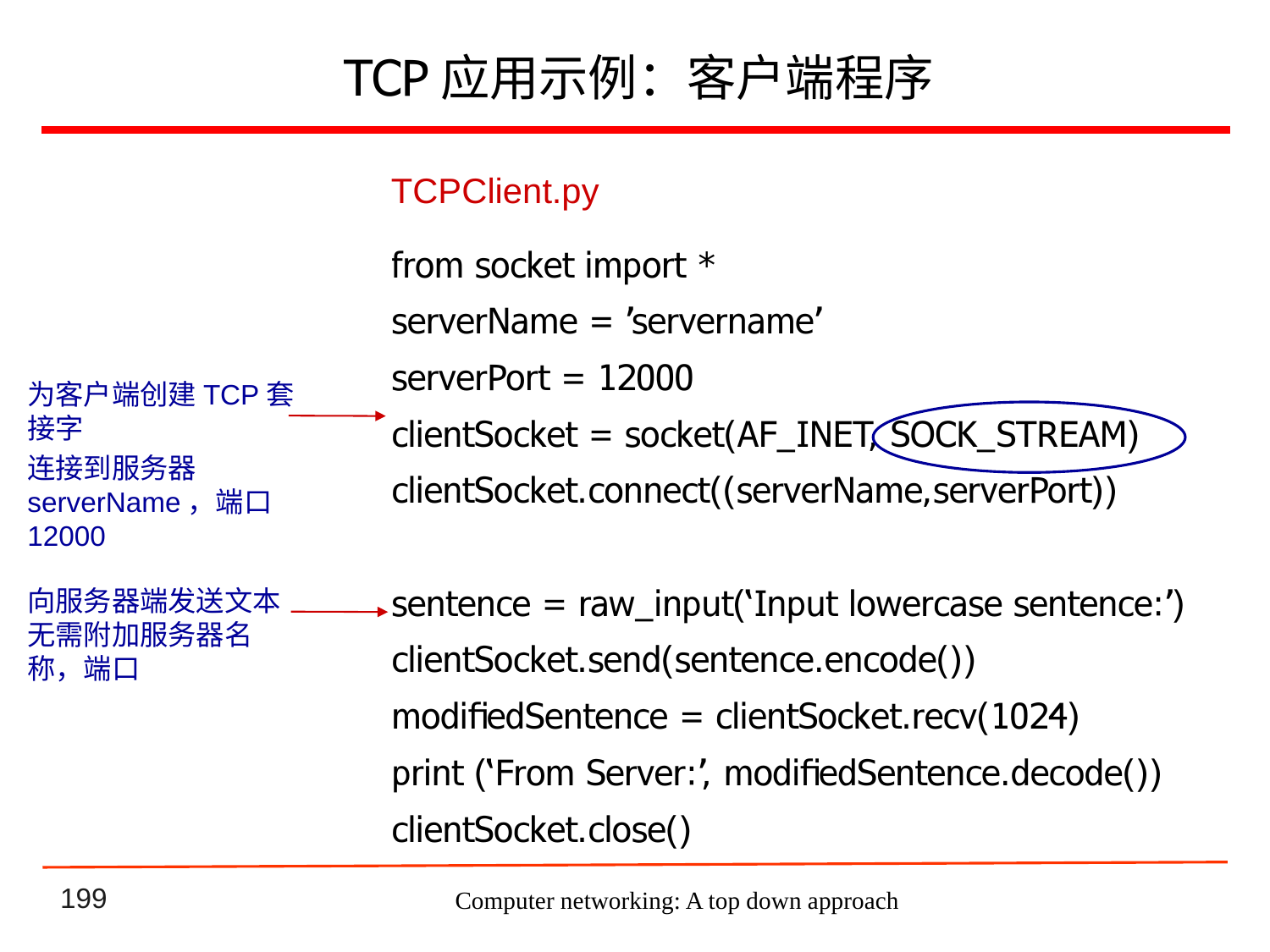

# TCP应用示例：客户端程序
TCPClient.py
from socket import *
serverName = ’servername’
serverPort = 12000
clientSocket = socket(AF_INET, SOCK_STREAM)
clientSocket.connect((serverName,serverPort))

sentence = raw_input(‘Input lowercase sentence:’)
clientSocket.send(sentence.encode())
modifiedSentence = clientSocket.recv(1024)
print (‘From Server:’, modifiedSentence.decode())
clientSocket.close()
为客户端创建TCP套接字
连接到服务器serverName，端口12000

向服务器端发送文本无需附加服务器名称，端口
Computer networking: A top down approach